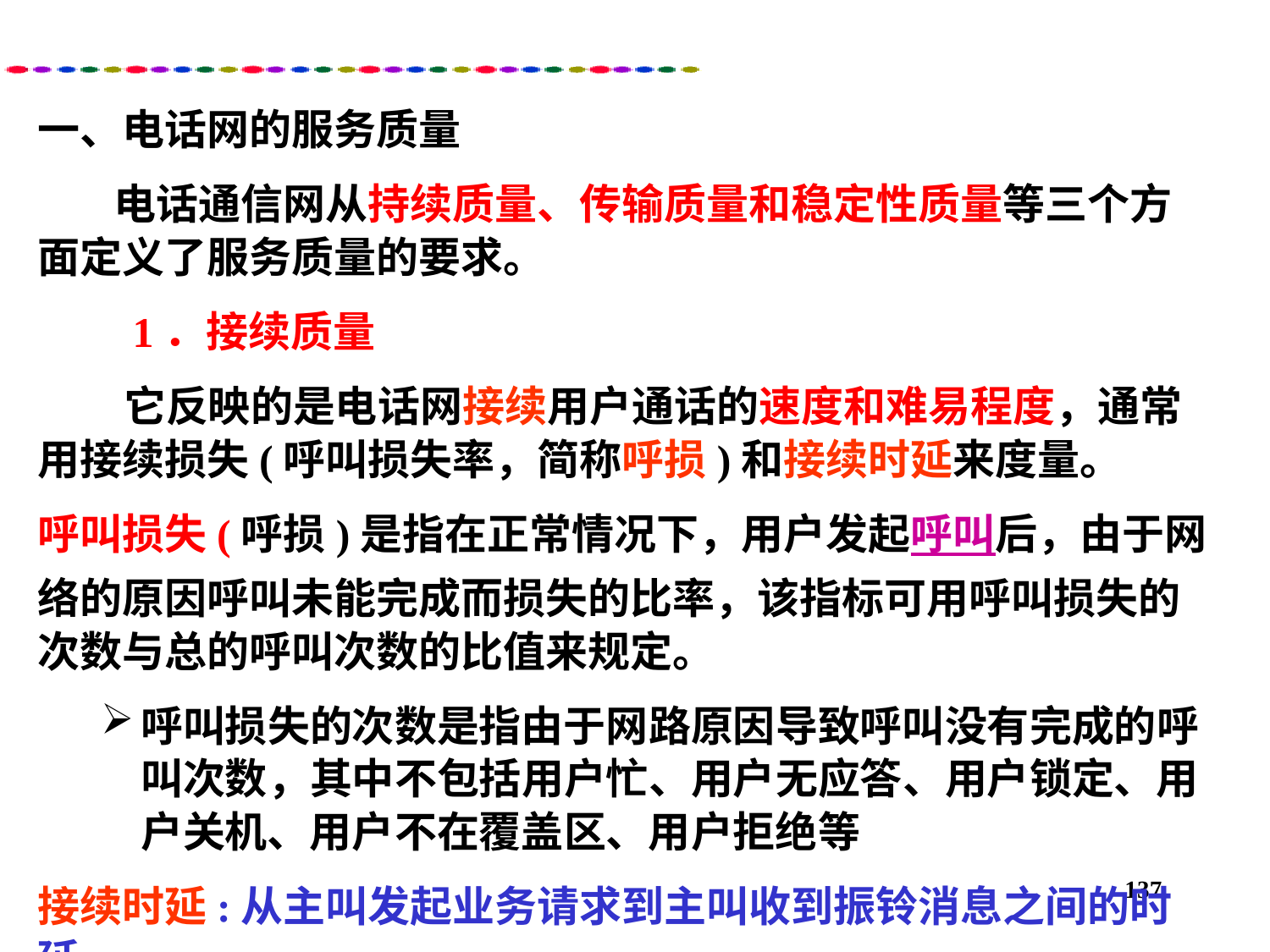

一、电话网的服务质量
       电话通信网从持续质量、传输质量和稳定性质量等三个方面定义了服务质量的要求。
         1．接续质量
        它反映的是电话网接续用户通话的速度和难易程度，通常用接续损失(呼叫损失率，简称呼损)和接续时延来度量。
呼叫损失(呼损)是指在正常情况下，用户发起呼叫后，由于网络的原因呼叫未能完成而损失的比率，该指标可用呼叫损失的次数与总的呼叫次数的比值来规定。
呼叫损失的次数是指由于网路原因导致呼叫没有完成的呼叫次数，其中不包括用户忙、用户无应答、用户锁定、用户关机、用户不在覆盖区、用户拒绝等
接续时延:从主叫发起业务请求到主叫收到振铃消息之间的时延
137